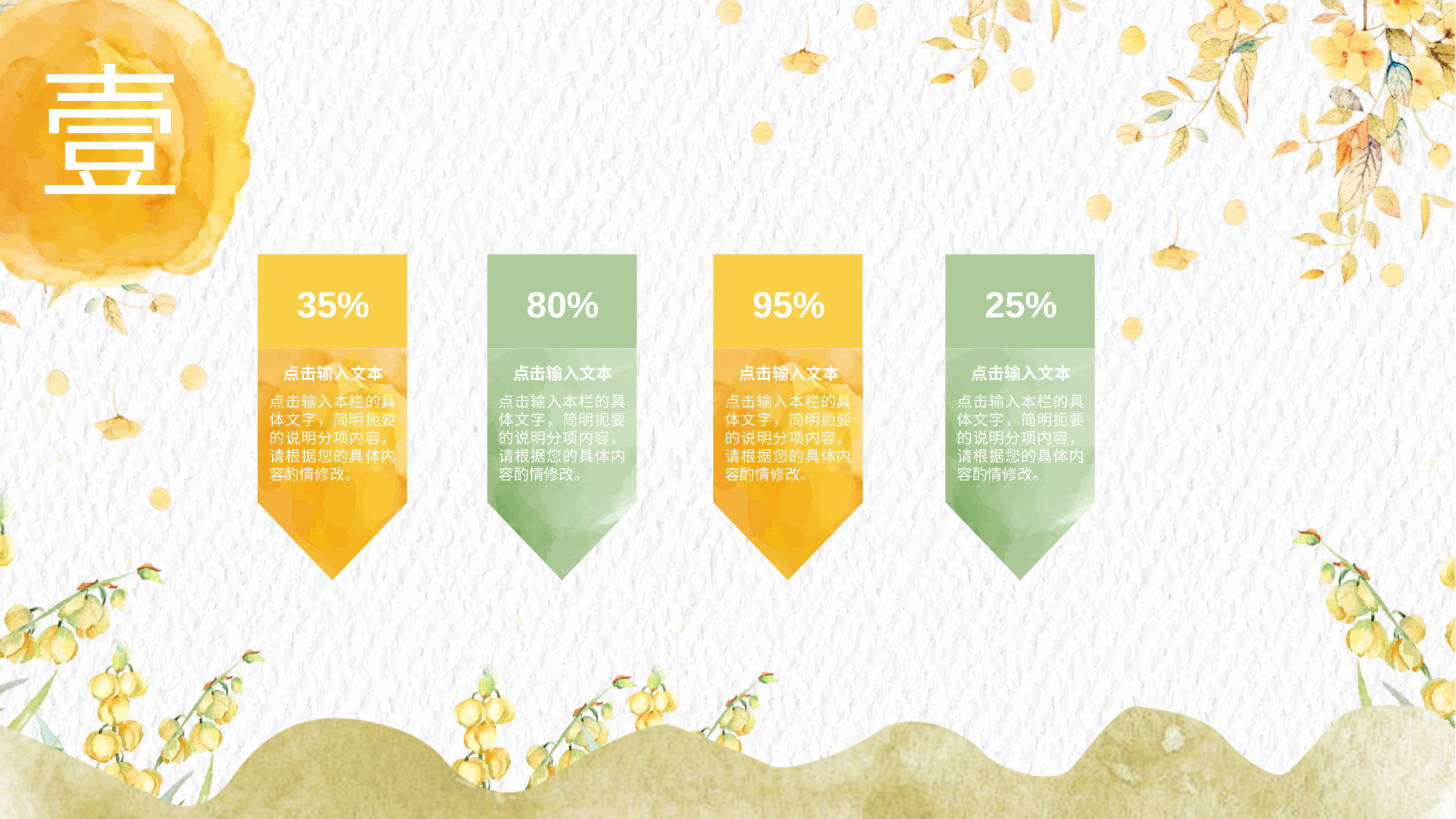

35%
80%
95%
25%

点击输入文本
点击输入文本
点击输入文本
点击输入文本
点击输入本栏的具体文字，简明扼要的说明分项内容，请根据您的具体内容酌情修改。
点击输入本栏的具体文字，简明扼要的说明分项内容，请根据您的具体内容酌情修改。
点击输入本栏的具体文字，简明扼要的说明分项内容，请根据您的具体内容酌情修改。
点击输入本栏的具体文字，简明扼要的说明分项内容，请根据您的具体内容酌情修改。